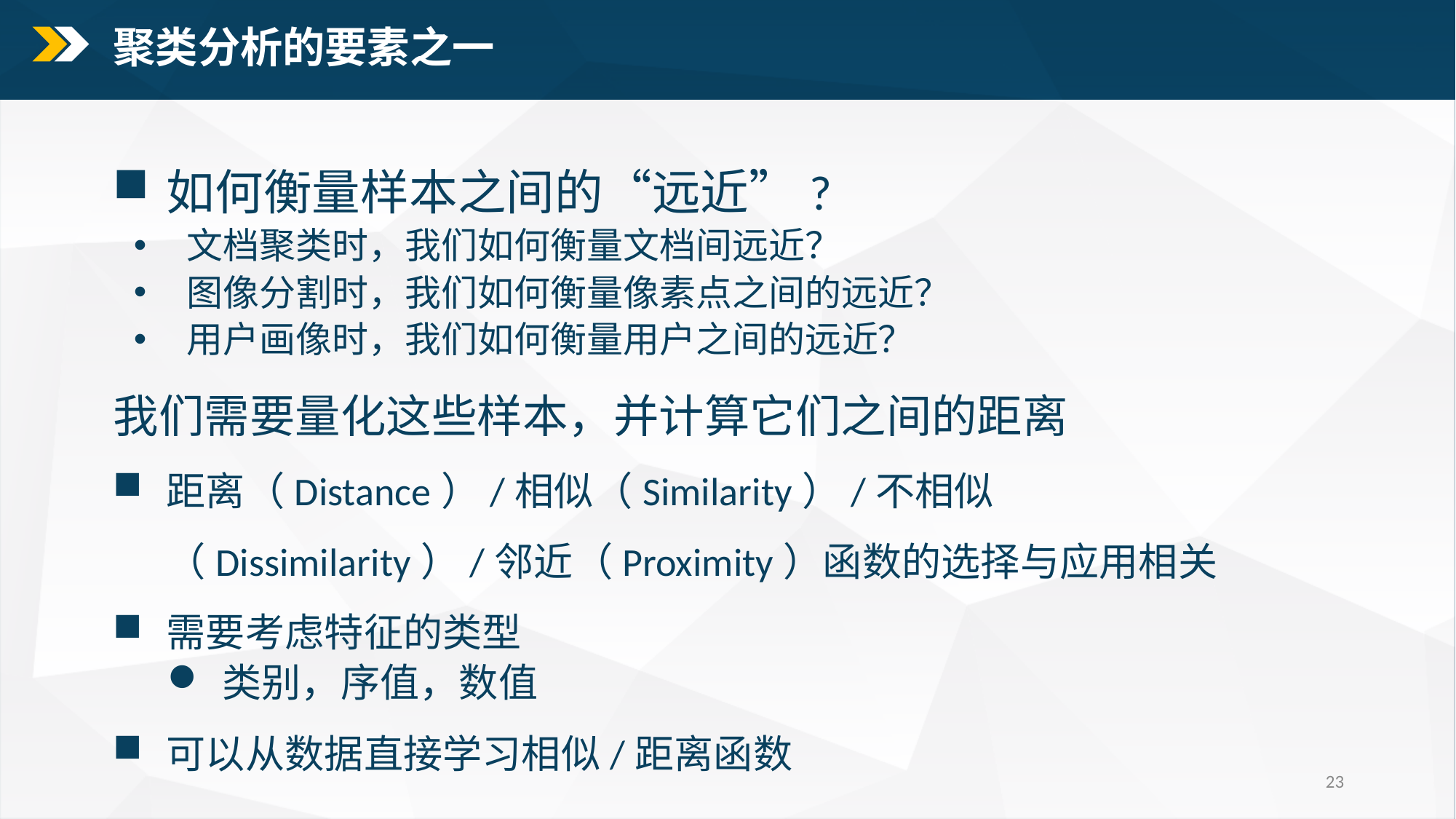

聚类分析的要素之一
如何衡量样本之间的“远近”?
文档聚类时，我们如何衡量文档间远近？
图像分割时，我们如何衡量像素点之间的远近？
用户画像时，我们如何衡量用户之间的远近？
我们需要量化这些样本，并计算它们之间的距离
距离（Distance）/相似（Similarity）/不相似（Dissimilarity）/邻近（Proximity）函数的选择与应用相关
需要考虑特征的类型
类别，序值，数值
可以从数据直接学习相似/距离函数
23